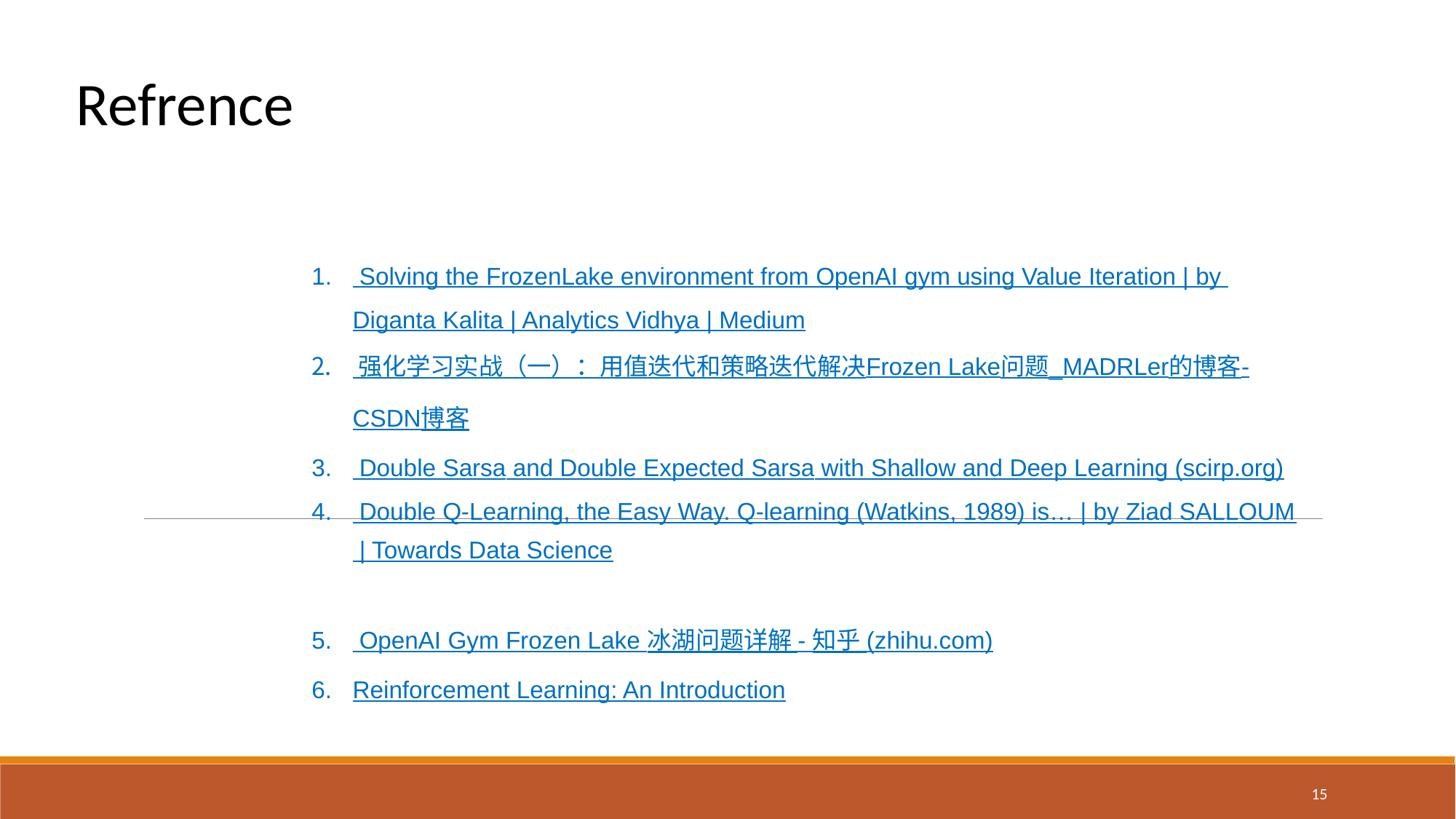

Refrence
 Solving the FrozenLake environment from OpenAI gym using Value Iteration | by Diganta Kalita | Analytics Vidhya | Medium
 强化学习实战（一）：用值迭代和策略迭代解决Frozen Lake问题_MADRLer的博客-CSDN博客
 Double Sarsa and Double Expected Sarsa with Shallow and Deep Learning (scirp.org)
 Double Q-Learning, the Easy Way. Q-learning (Watkins, 1989) is… | by Ziad SALLOUM | Towards Data Science
 OpenAI Gym Frozen Lake 冰湖问题详解 - 知乎 (zhihu.com)
Reinforcement Learning: An Introduction
15